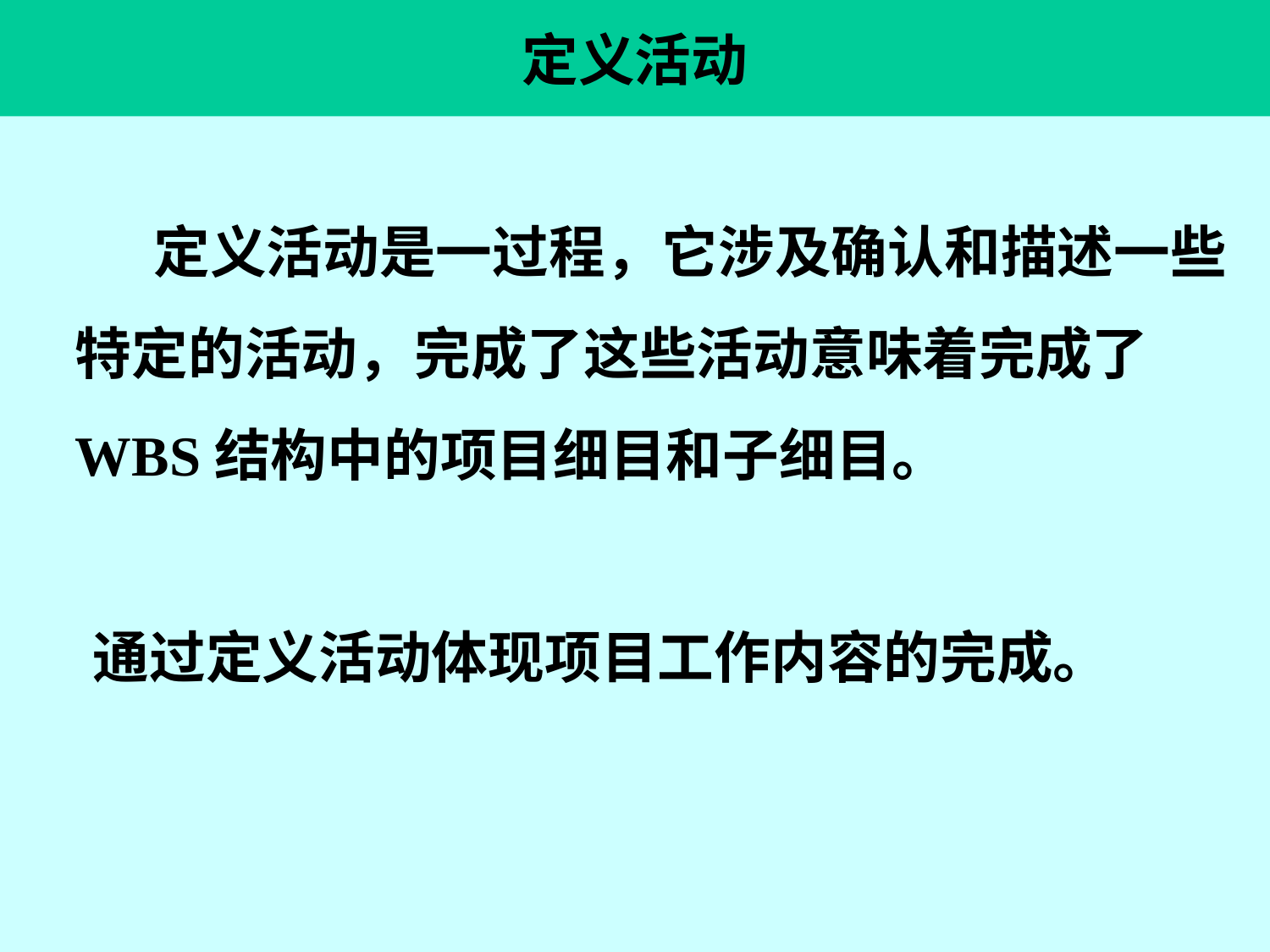

# 定义活动
　　 定义活动是一过程，它涉及确认和描述一些特定的活动，完成了这些活动意味着完成了WBS结构中的项目细目和子细目。

    通过定义活动体现项目工作内容的完成。